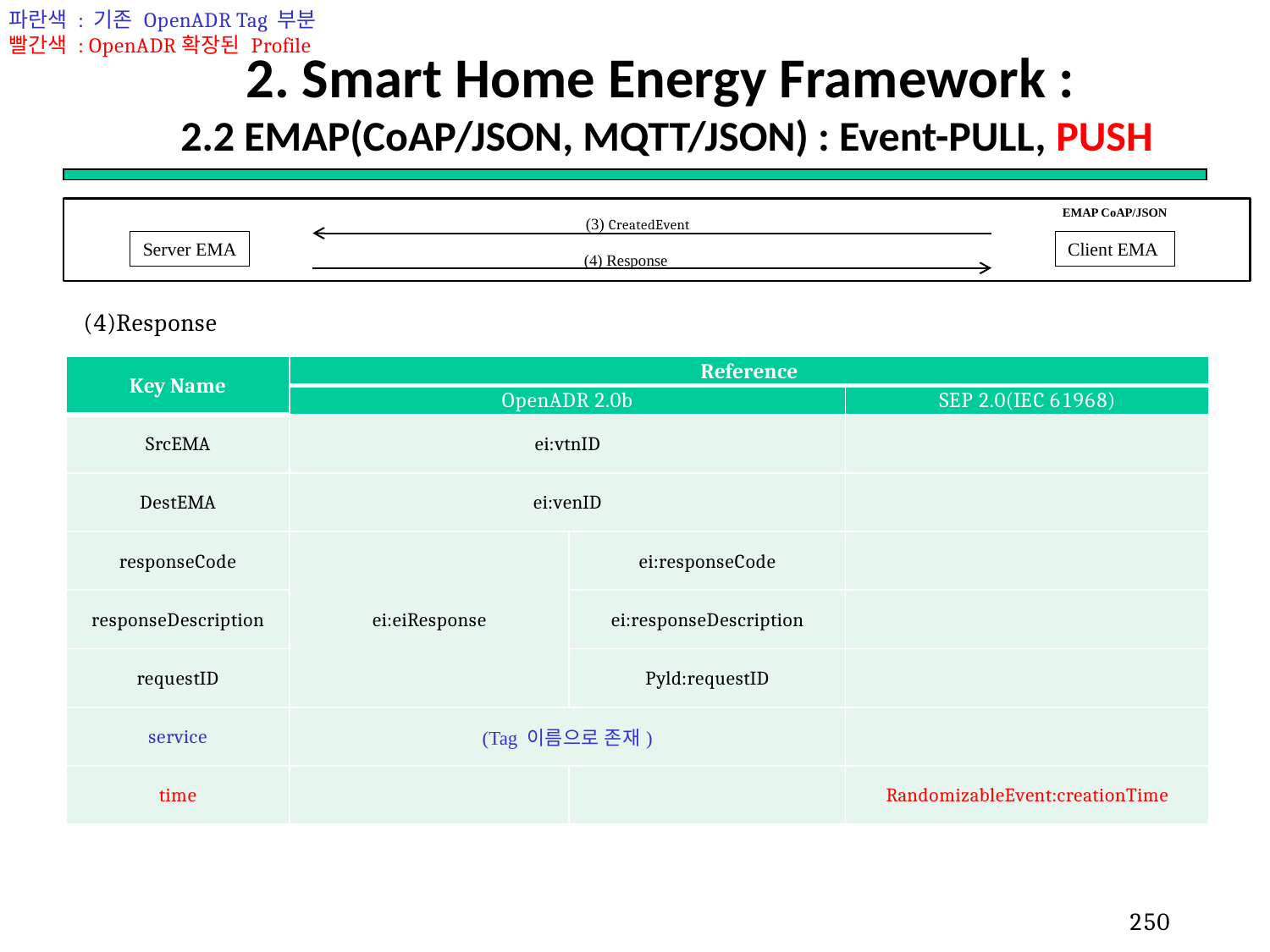

파란색 : 기존 OpenADR Tag 부분
빨간색 : OpenADR확장된 Profile
# 2. Smart Home Energy Framework : 2.2 EMAP(CoAP/JSON, MQTT/JSON) : Event-PULL, PUSH

EMAP CoAP/JSON
(3) CreatedEvent
Server EMA
Client EMA
(4) Response
(4)Response
| Key Name | Reference |  |  |
| --- | --- | --- | --- |
|  | OpenADR 2.0b |  | SEP 2.0(IEC 61968) |
| SrcEMA | ei:vtnID |  |  |
| DestEMA | ei:venID |  |  |
| responseCode | ei:eiResponse | ei:responseCode |  |
| responseDescription |  | ei:responseDescription |  |
| requestID |  | Pyld:requestID |  |
| service | (Tag 이름으로 존재) |  |  |
| time |  |  | RandomizableEvent:creationTime |
250